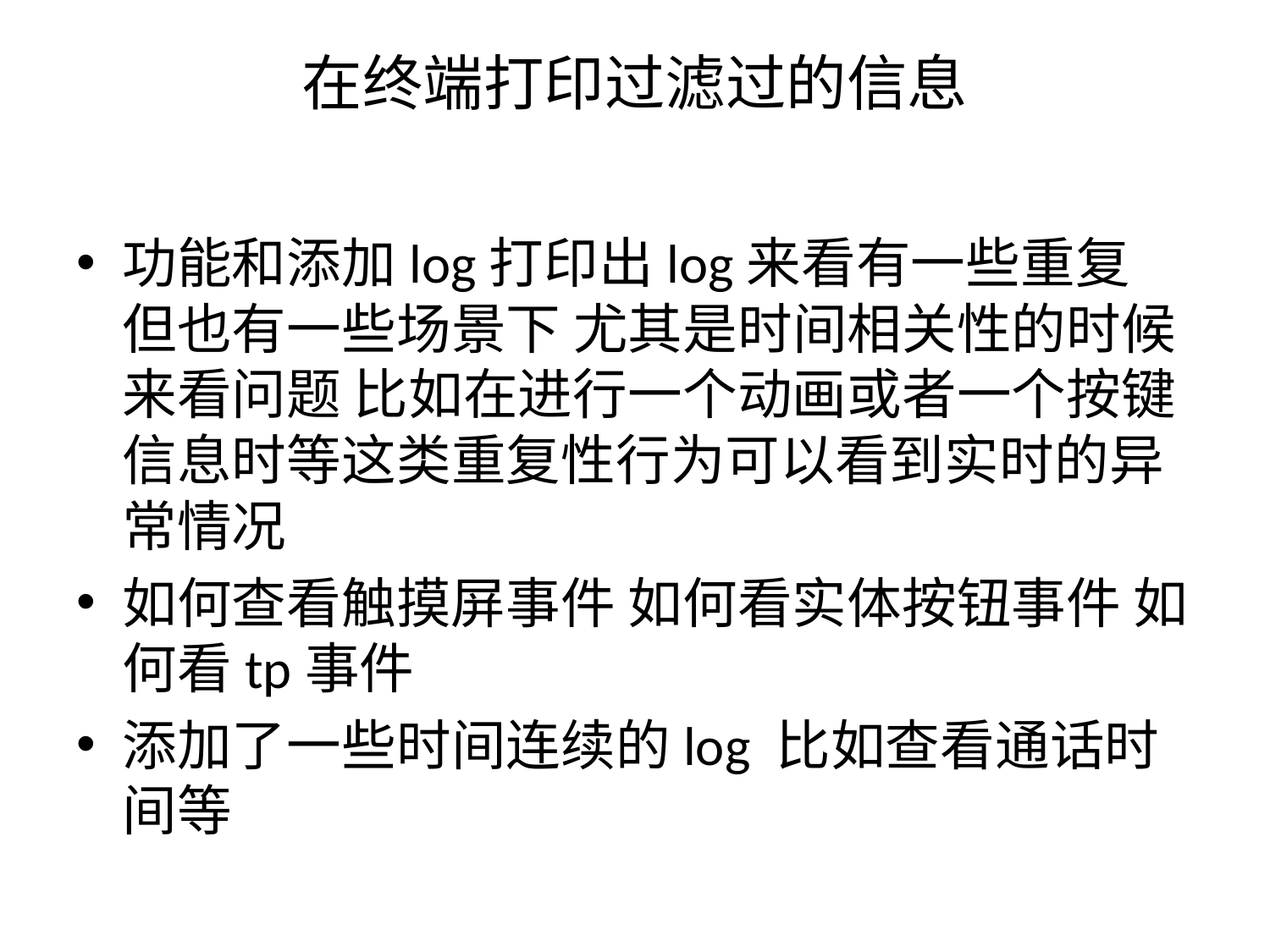

# 在终端打印过滤过的信息
功能和添加log打印出log来看有一些重复 但也有一些场景下 尤其是时间相关性的时候来看问题 比如在进行一个动画或者一个按键信息时等这类重复性行为可以看到实时的异常情况
如何查看触摸屏事件 如何看实体按钮事件 如何看tp事件
添加了一些时间连续的log 比如查看通话时间等